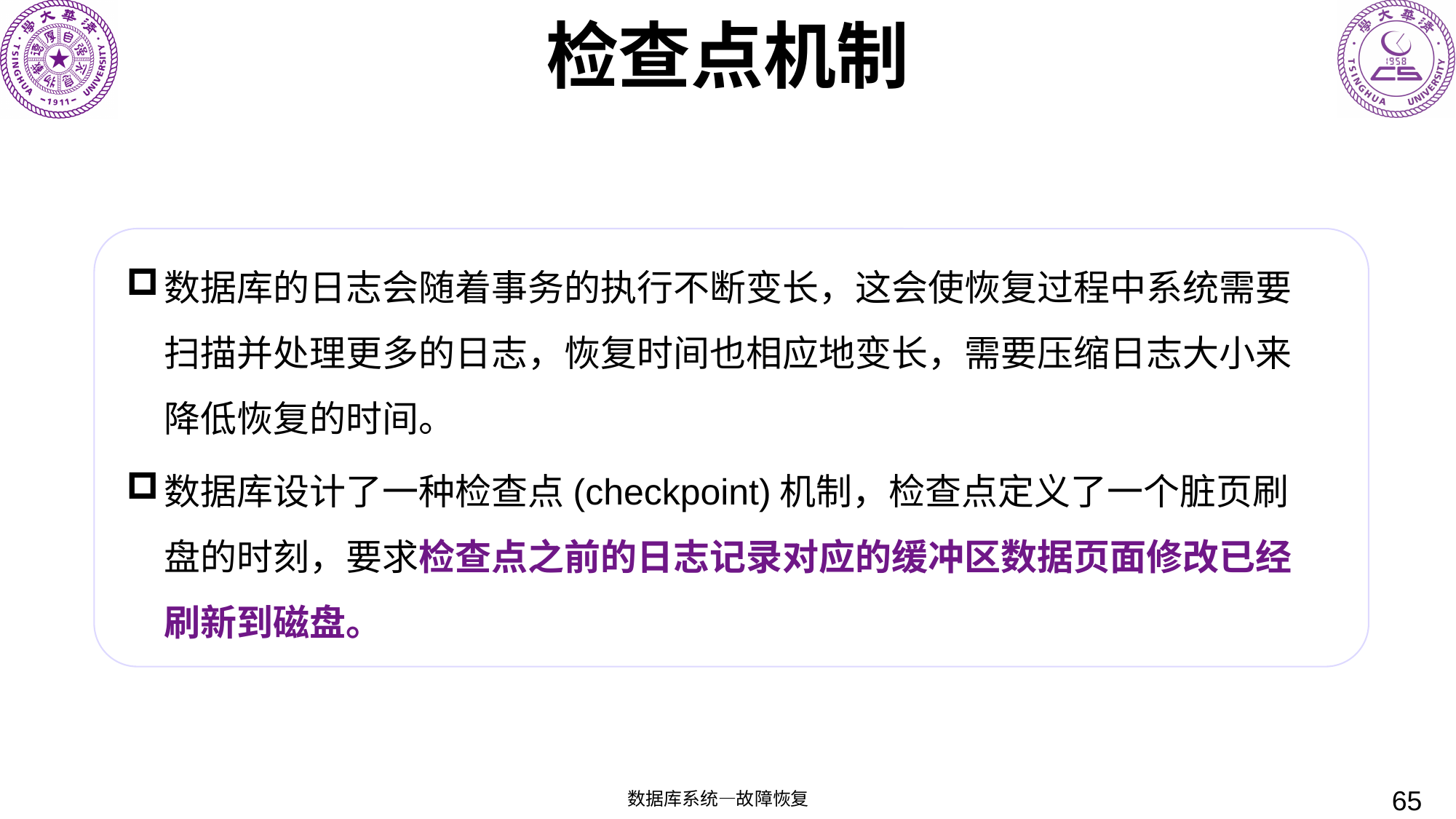

# 检查点机制

数据库的日志会随着事务的执行不断变长，这会使恢复过程中系统需要扫描并处理更多的日志，恢复时间也相应地变长，需要压缩日志大小来降低恢复的时间。
数据库设计了一种检查点(checkpoint)机制，检查点定义了一个脏页刷盘的时刻，要求检查点之前的日志记录对应的缓冲区数据页面修改已经刷新到磁盘。
65
数据库系统—故障恢复